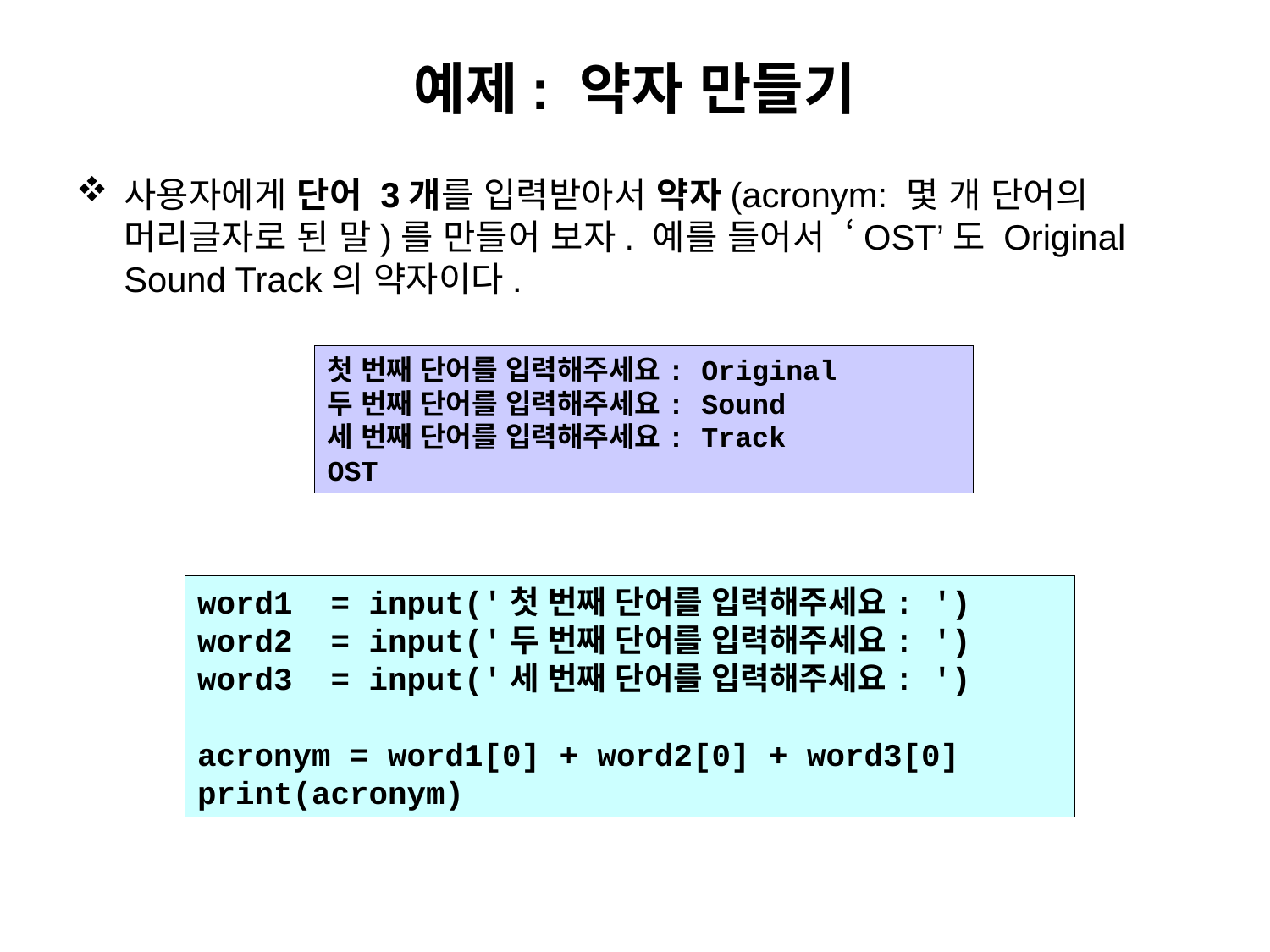

# 예제: 약자 만들기
사용자에게 단어 3개를 입력받아서 약자(acronym: 몇 개 단어의 머리글자로 된 말)를 만들어 보자. 예를 들어서  ‘OST’도 Original Sound Track의 약자이다.

첫 번째 단어를 입력해주세요: Original
두 번째 단어를 입력해주세요: Sound
세 번째 단어를 입력해주세요: Track
OST
word1  = input('첫 번째 단어를 입력해주세요: ')
word2  = input('두 번째 단어를 입력해주세요: ')
word3  = input('세 번째 단어를 입력해주세요: ')

acronym = word1[0] + word2[0] + word3[0]
print(acronym)